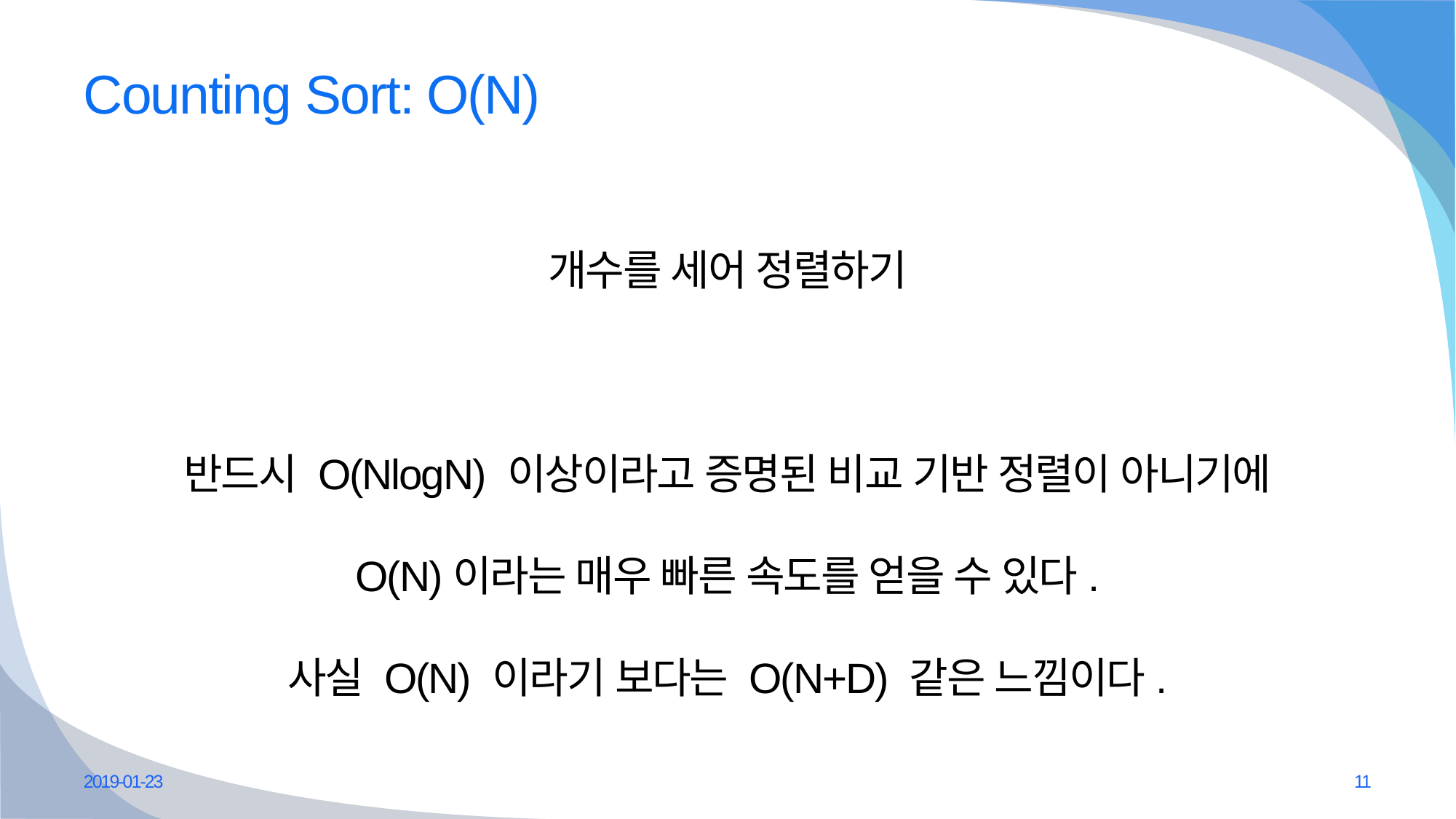

# Counting Sort: O(N)

개수를 세어 정렬하기

반드시 O(NlogN) 이상이라고 증명된 비교 기반 정렬이 아니기에
O(N)이라는 매우 빠른 속도를 얻을 수 있다.
사실 O(N) 이라기 보다는 O(N+D) 같은 느낌이다.
2019-01-23
11